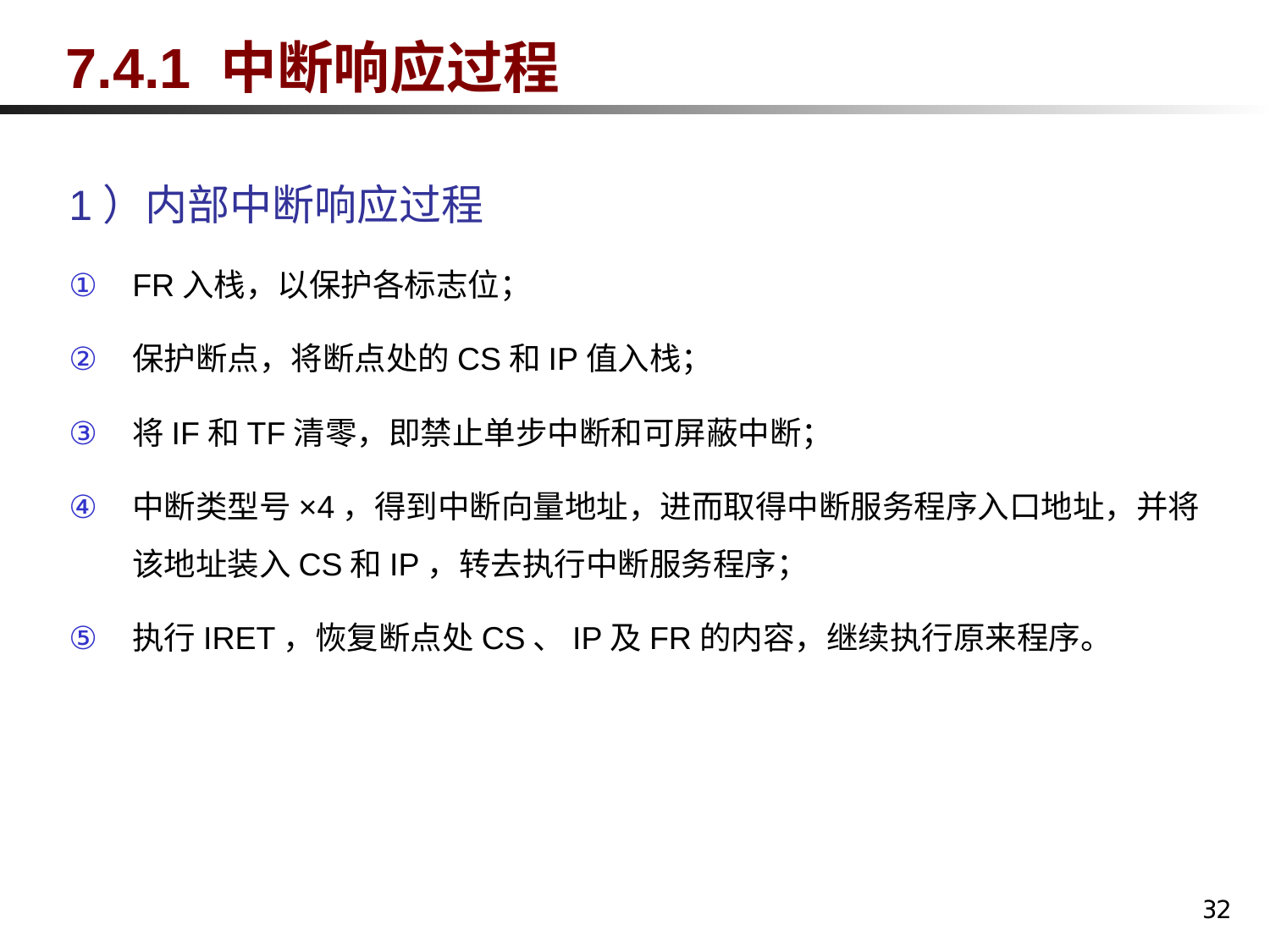

# 7.4.1 中断响应过程
1）内部中断响应过程
FR入栈，以保护各标志位；
保护断点，将断点处的CS和IP值入栈；
将IF和TF清零，即禁止单步中断和可屏蔽中断；
中断类型号×4，得到中断向量地址，进而取得中断服务程序入口地址，并将该地址装入CS和IP，转去执行中断服务程序；
执行IRET，恢复断点处CS、IP及FR的内容，继续执行原来程序。
32